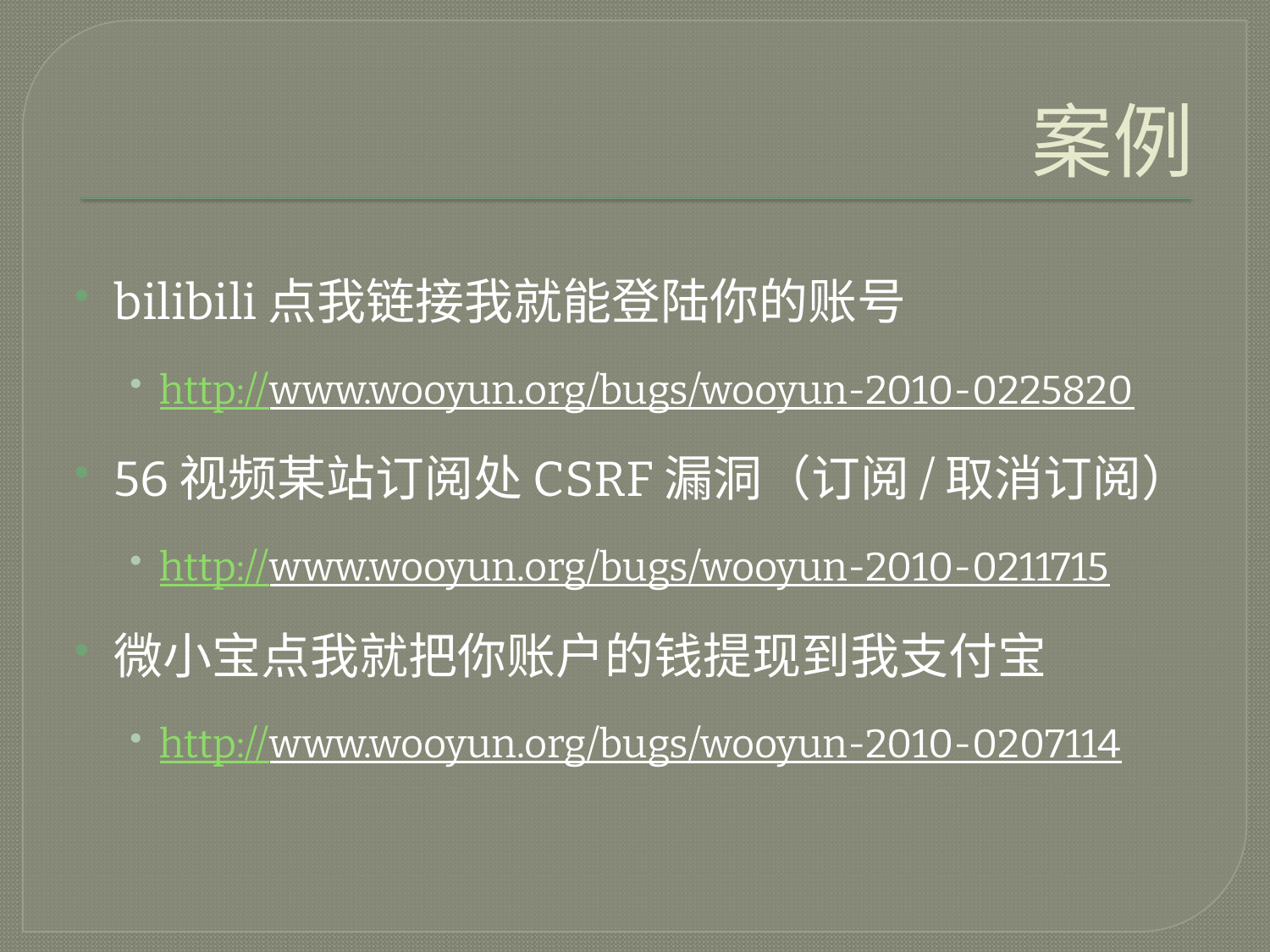

# 案例
bilibili点我链接我就能登陆你的账号
http://www.wooyun.org/bugs/wooyun-2010-0225820
56视频某站订阅处CSRF漏洞（订阅/取消订阅）
http://www.wooyun.org/bugs/wooyun-2010-0211715
微小宝点我就把你账户的钱提现到我支付宝
http://www.wooyun.org/bugs/wooyun-2010-0207114